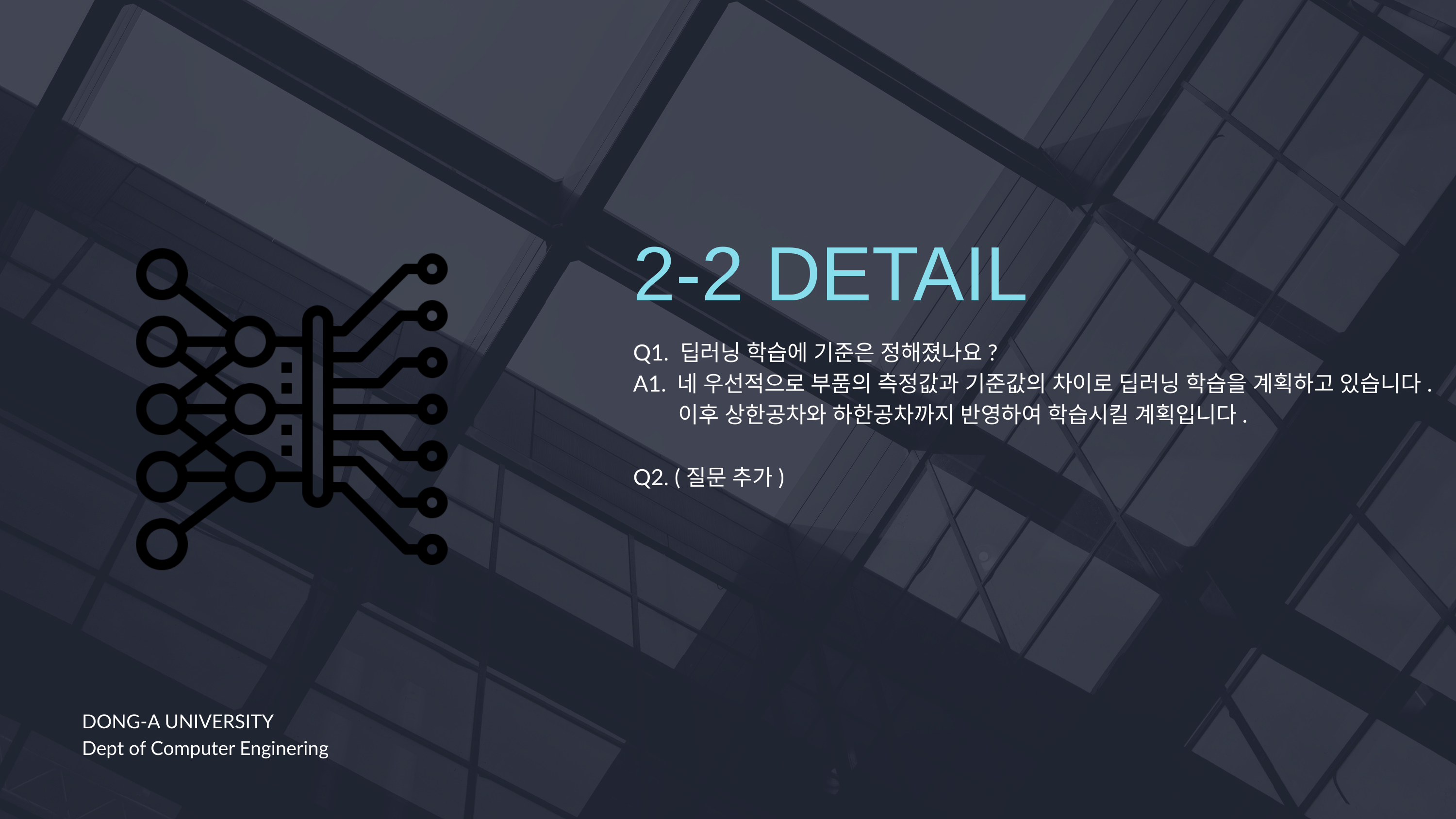

2-2 DETAIL

Q1. 딥러닝 학습에 기준은 정해졌나요?
A1. 네 우선적으로 부품의 측정값과 기준값의 차이로 딥러닝 학습을 계획하고 있습니다.
       이후 상한공차와 하한공차까지 반영하여 학습시킬 계획입니다.

Q2. (질문 추가)
DONG-A UNIVERSITY
Dept of Computer Enginering